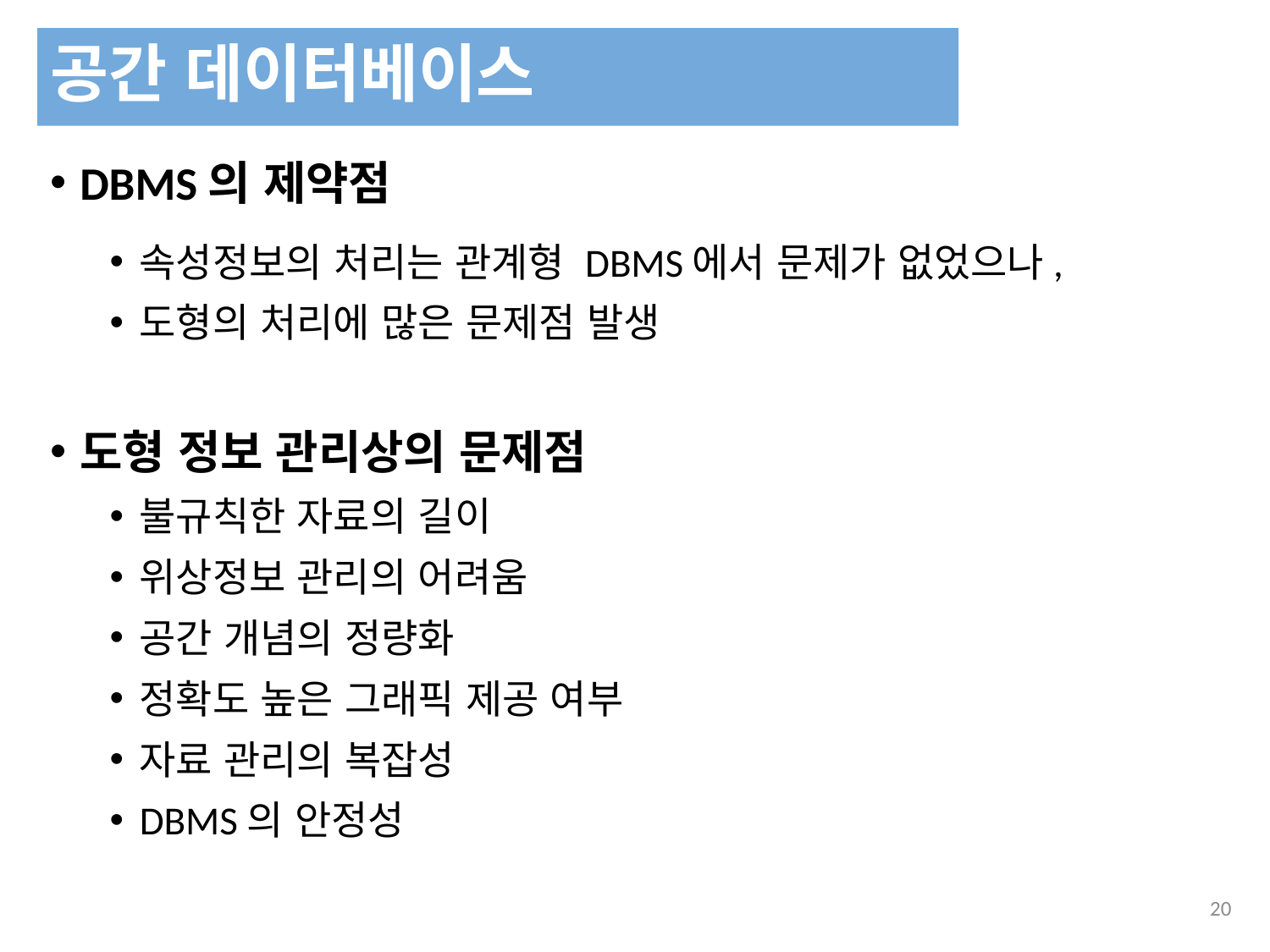

공간 데이터베이스
DBMS의 제약점
속성정보의 처리는 관계형 DBMS에서 문제가 없었으나,
도형의 처리에 많은 문제점 발생
도형 정보 관리상의 문제점
불규칙한 자료의 길이
위상정보 관리의 어려움
공간 개념의 정량화
정확도 높은 그래픽 제공 여부
자료 관리의 복잡성
DBMS의 안정성

20